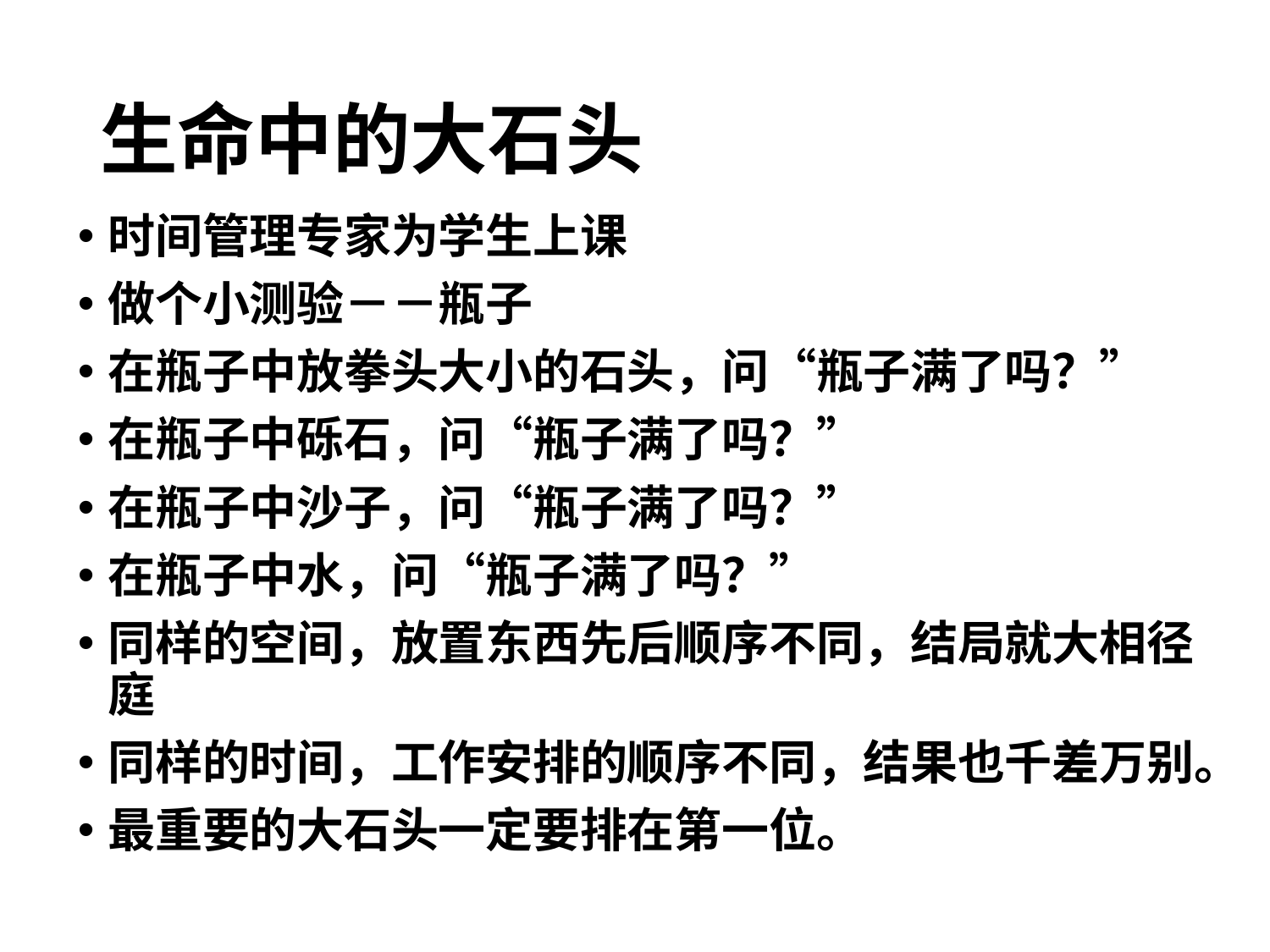

# 生命中的大石头
时间管理专家为学生上课
做个小测验－－瓶子
在瓶子中放拳头大小的石头，问“瓶子满了吗？”
在瓶子中砾石，问“瓶子满了吗？”
在瓶子中沙子，问“瓶子满了吗？”
在瓶子中水，问“瓶子满了吗？”
同样的空间，放置东西先后顺序不同，结局就大相径庭
同样的时间，工作安排的顺序不同，结果也千差万别。
最重要的大石头一定要排在第一位。